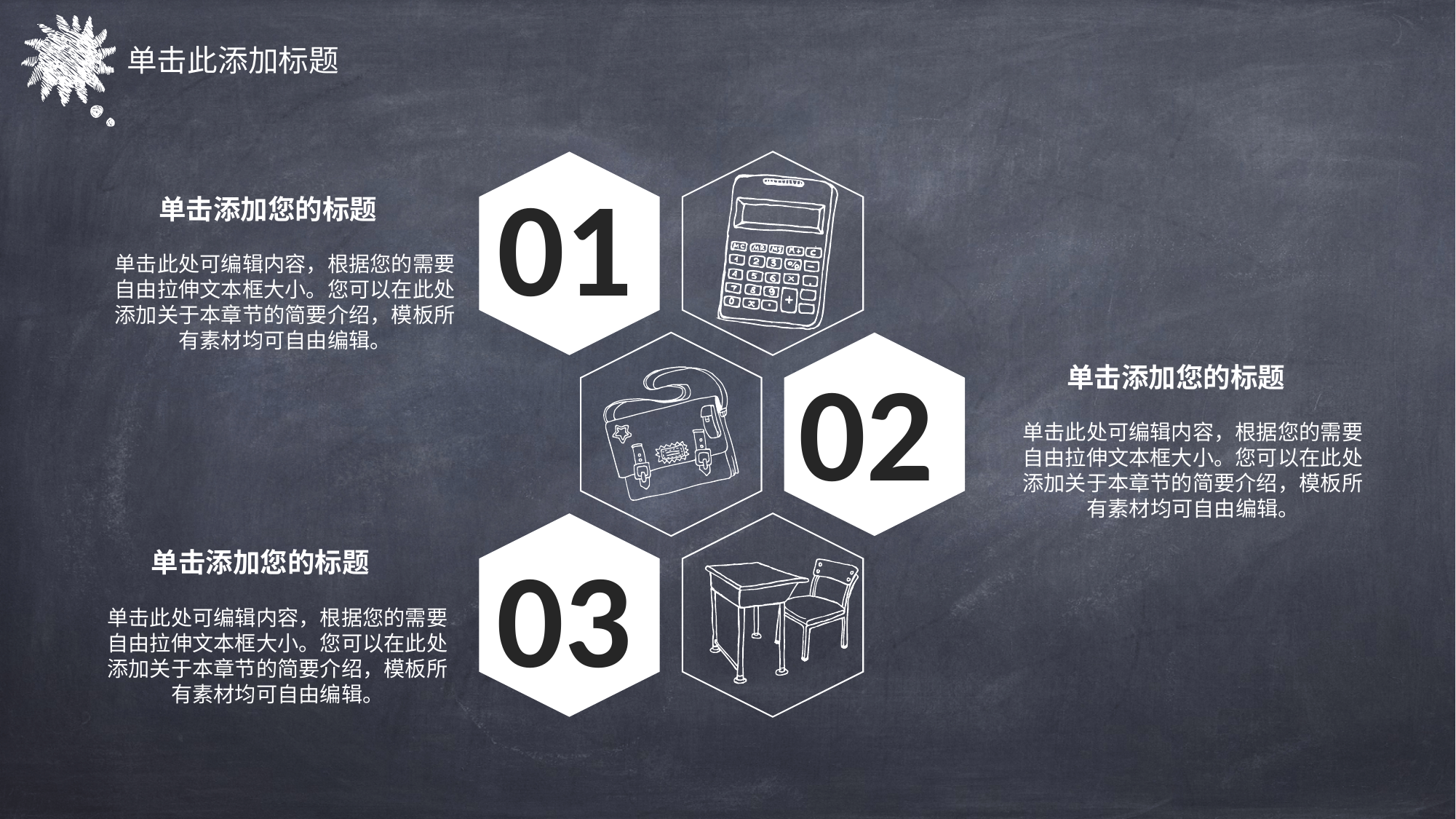

单击此添加标题
01

单击添加您的标题
单击此处可编辑内容，根据您的需要自由拉伸文本框大小。您可以在此处添加关于本章节的简要介绍，模板所有素材均可自由编辑。
02

单击添加您的标题

单击此处可编辑内容，根据您的需要自由拉伸文本框大小。您可以在此处添加关于本章节的简要介绍，模板所有素材均可自由编辑。

03
单击添加您的标题

单击此处可编辑内容，根据您的需要自由拉伸文本框大小。您可以在此处添加关于本章节的简要介绍，模板所有素材均可自由编辑。